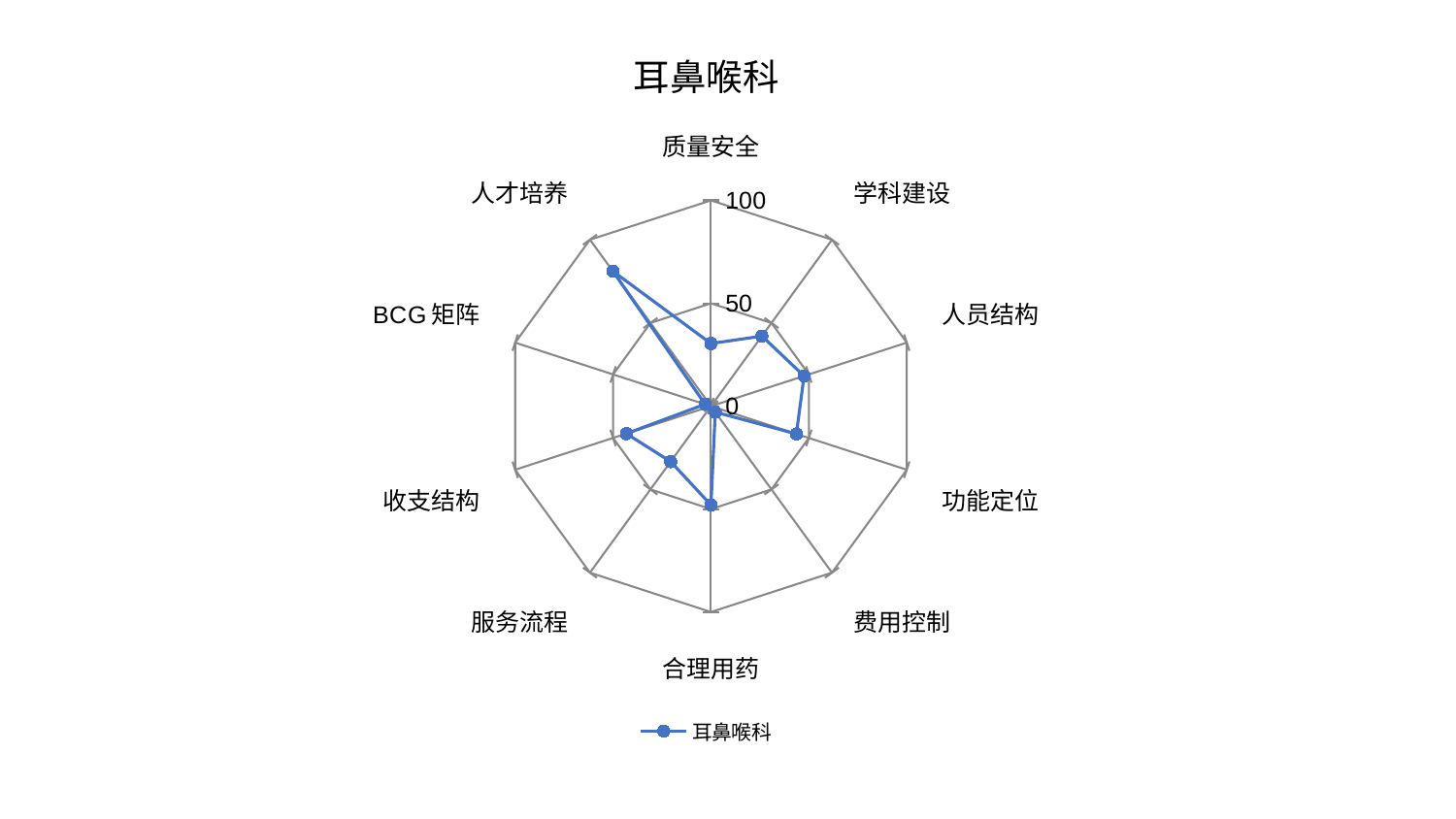

### Chart: 耳鼻喉科

| Category | 耳鼻喉科 |
|---|---|
| 质量安全 | 30.450635138739006 |
| 学科建设 | 42.11519917892035 |
| 人员结构 | 47.56244108053714 |
| 功能定位 | 43.63630922807029 |
| 费用控制 | 3.553263172211312 |
| 合理用药 | 48.01907149556287 |
| 服务流程 | 33.33274840486949 |
| 收支结构 | 43.2307289327736 |
| BCG矩阵 | 2.9902266908463404 |
| 人才培养 | 81.01839521322778 |
109